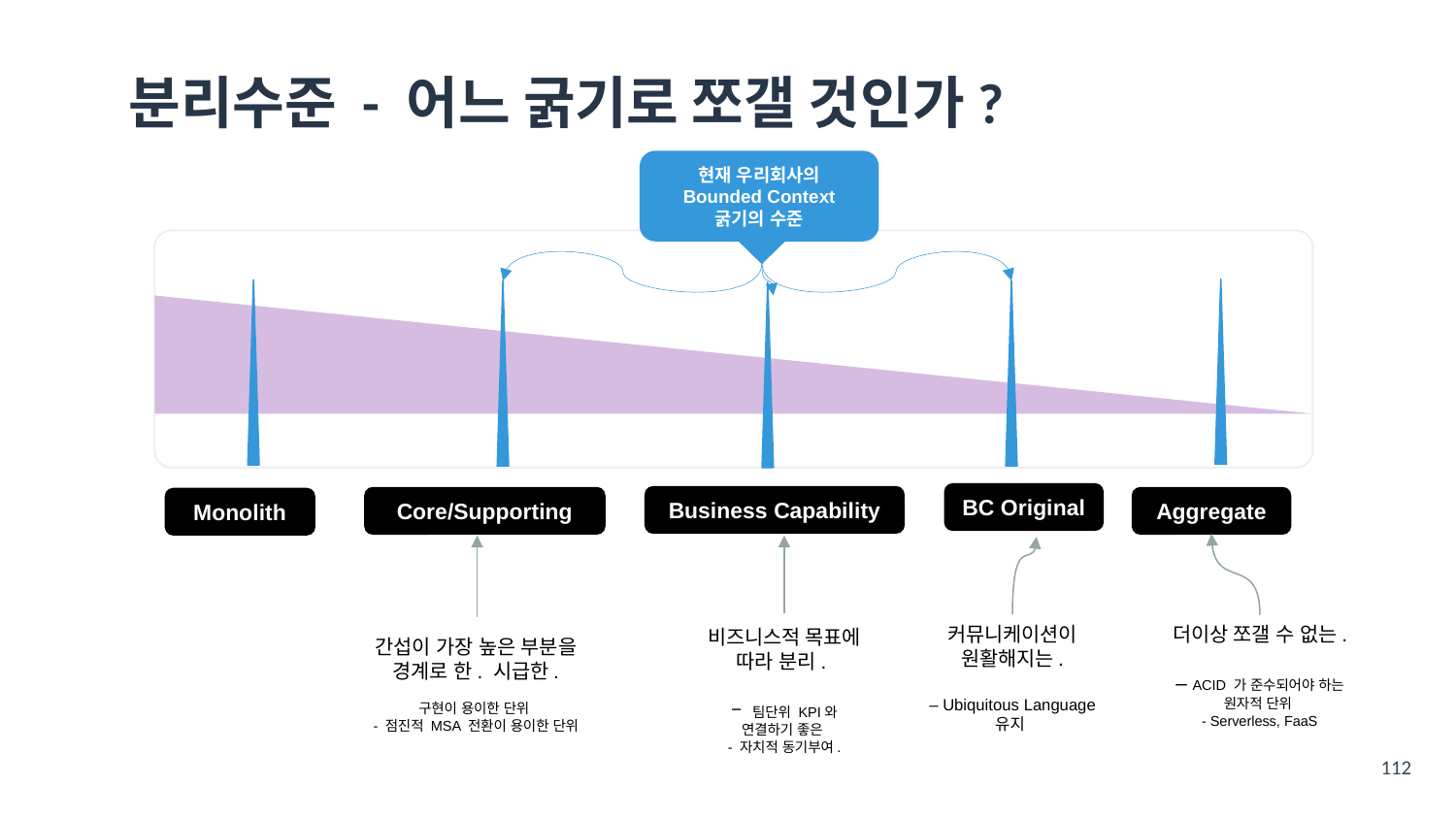

# 분리수준 - 어느 굵기로 쪼갤 것인가?
현재 우리회사의
Bounded Context 굵기의 수준
Business Capability
Core/Supporting
Aggregate
Monolith

BC Original
커뮤니케이션이 원활해지는.
– Ubiquitous Language 유지
더이상 쪼갤 수 없는.
– ACID 가 준수되어야 하는 원자적 단위
- Serverless, FaaS
비즈니스적 목표에 따라 분리.

– 팀단위 KPI와 연결하기 좋은
- 자치적 동기부여.
간섭이 가장 높은 부분을 경계로 한. 시급한.

구현이 용이한 단위
- 점진적 MSA 전환이 용이한 단위